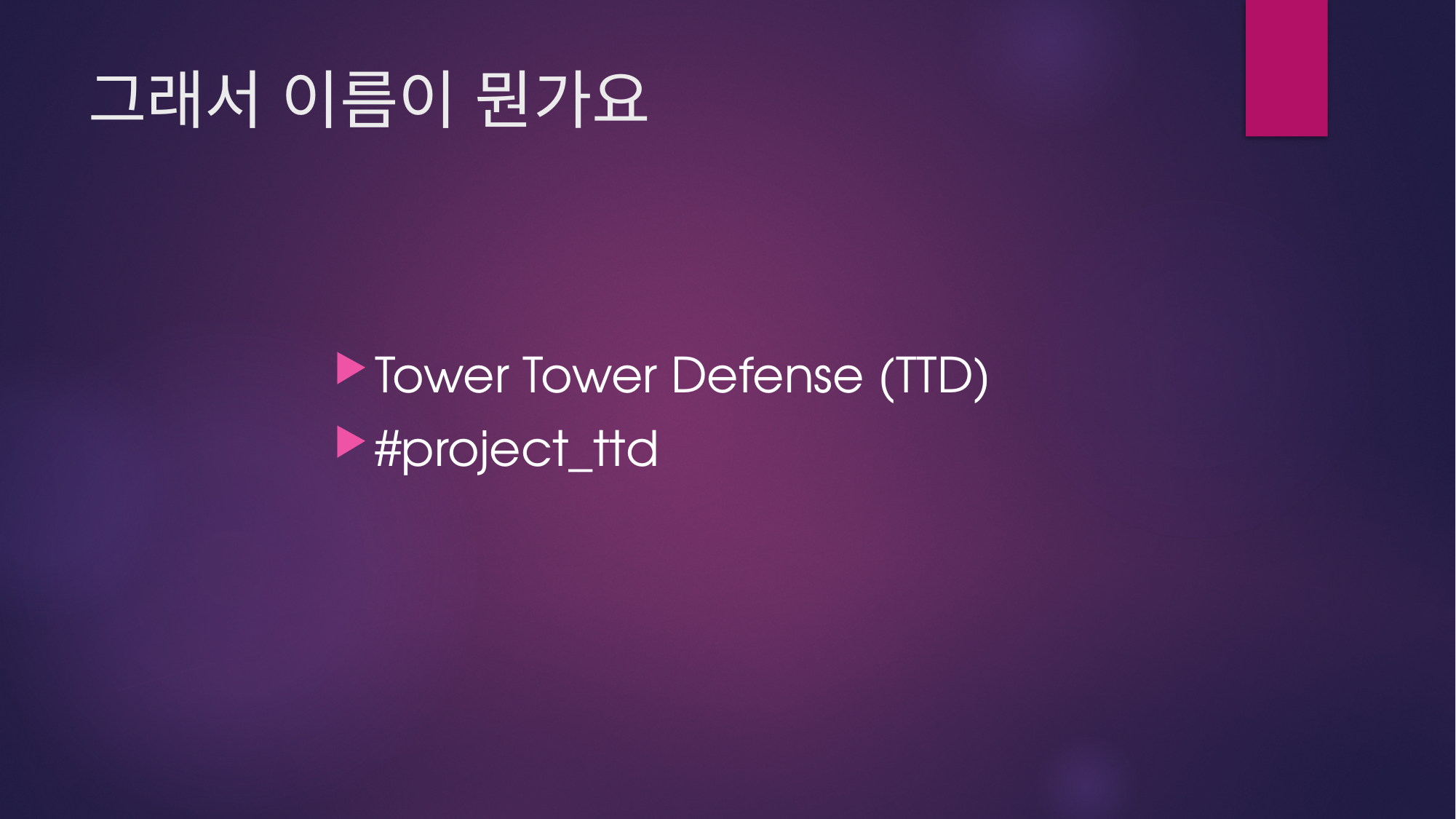

# 그래서 이름이 뭔가요
Tower Tower Defense (TTD)
#project_ttd